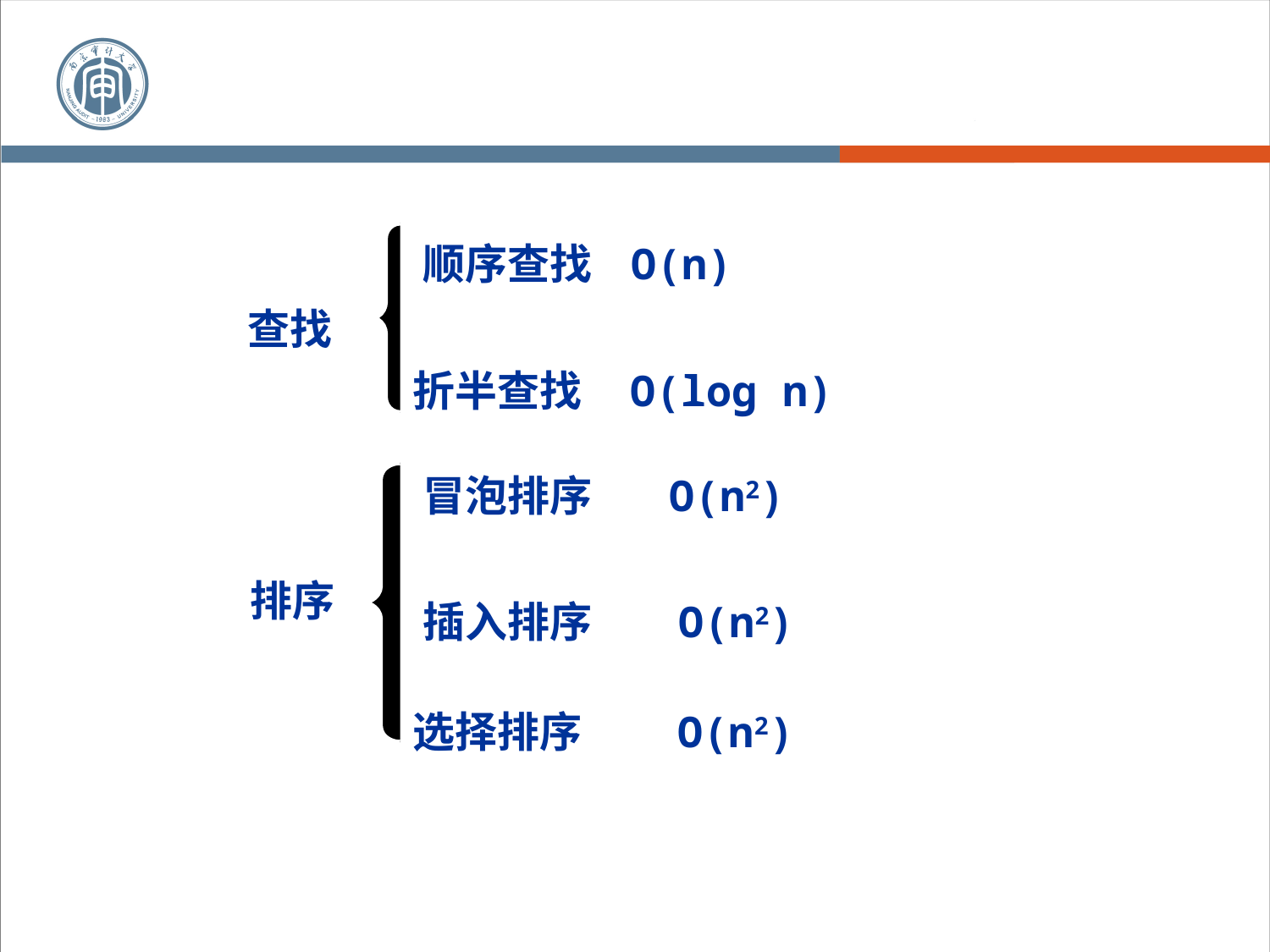

顺序查找   O(n)

查找
折半查找    O(log n)
冒泡排序       O(n2)

排序
插入排序        O(n2)
选择排序         O(n2)